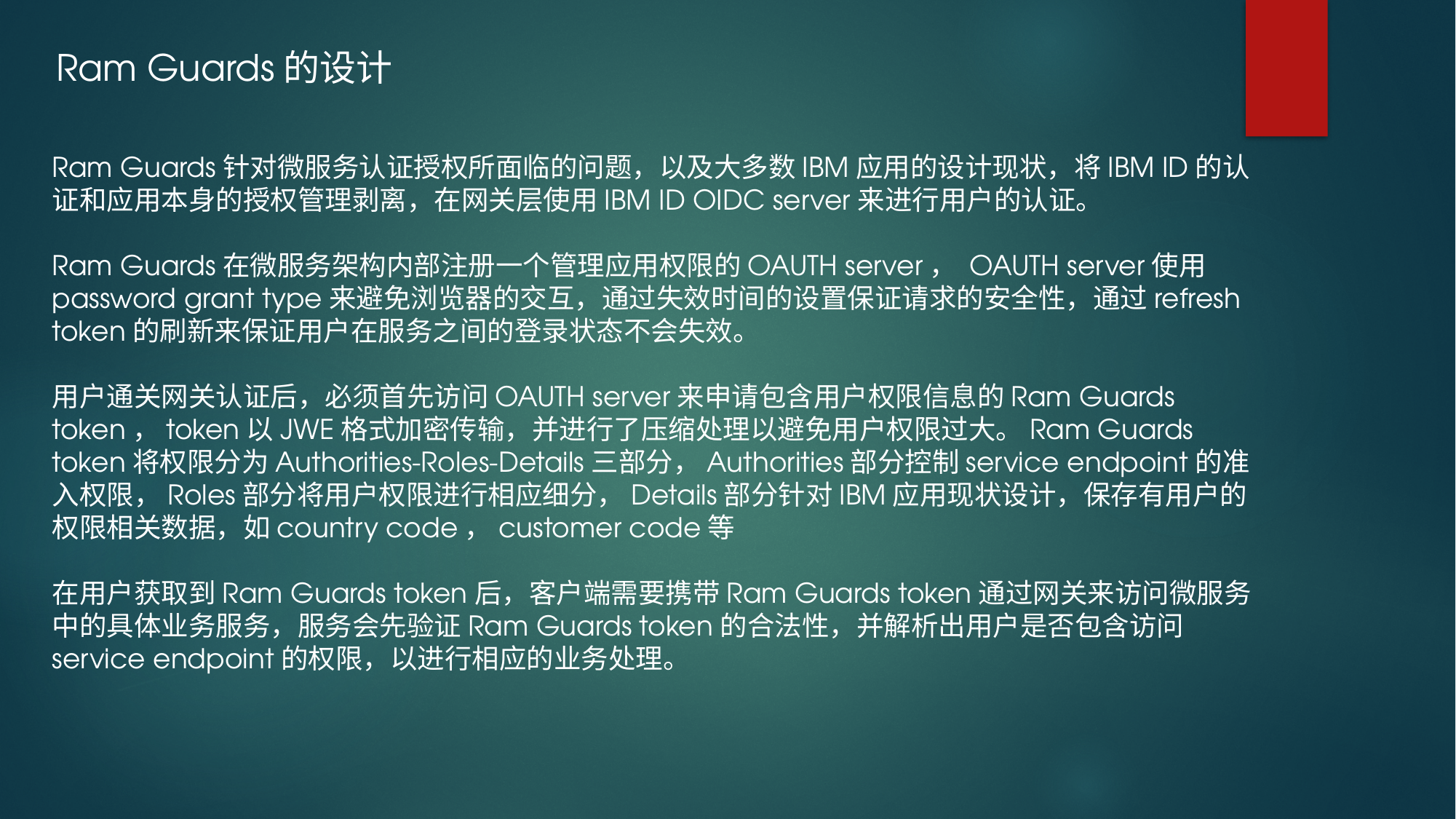

Ram Guards的设计
Ram Guards针对微服务认证授权所面临的问题，以及大多数IBM应用的设计现状，将IBM ID的认证和应用本身的授权管理剥离，在网关层使用IBM ID OIDC server来进行用户的认证。

Ram Guards在微服务架构内部注册一个管理应用权限的OAUTH server， OAUTH server使用password grant type来避免浏览器的交互，通过失效时间的设置保证请求的安全性，通过refresh token的刷新来保证用户在服务之间的登录状态不会失效。

用户通关网关认证后，必须首先访问OAUTH server来申请包含用户权限信息的Ram Guards token，token以JWE格式加密传输，并进行了压缩处理以避免用户权限过大。Ram Guards token将权限分为Authorities-Roles-Details三部分，Authorities部分控制service endpoint的准入权限，Roles部分将用户权限进行相应细分，Details部分针对IBM应用现状设计，保存有用户的权限相关数据，如country code，customer code等

在用户获取到Ram Guards token后，客户端需要携带Ram Guards token通过网关来访问微服务中的具体业务服务，服务会先验证Ram Guards token的合法性，并解析出用户是否包含访问service endpoint的权限，以进行相应的业务处理。